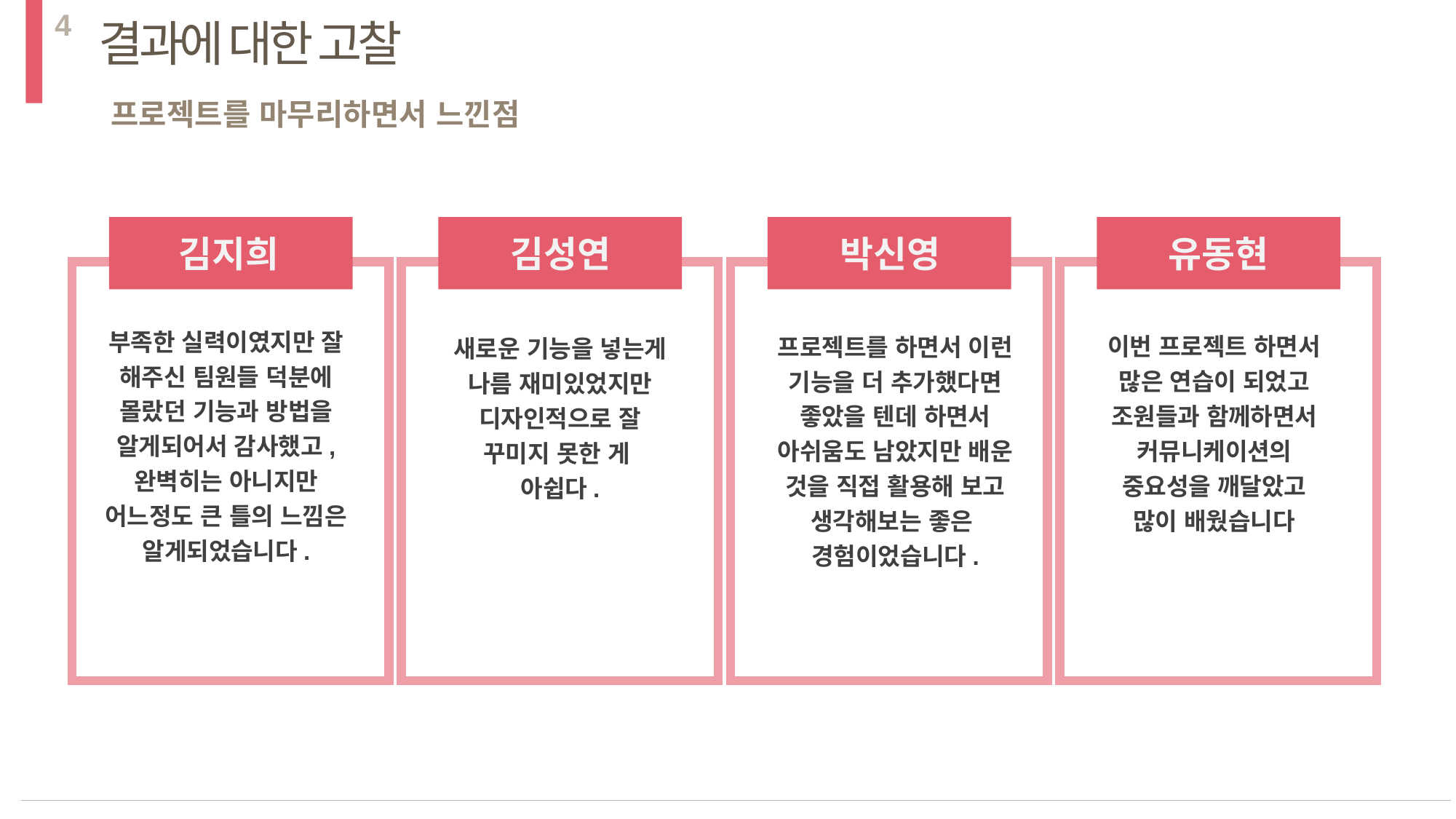

4
결과에 대한 고찰
프로젝트를 마무리하면서 느낀점

김지희
김성연
박신영
유동현

부족한 실력이였지만 잘 해주신 팀원들 덕분에 몰랐던 기능과 방법을 알게되어서 감사했고, 완벽히는 아니지만 어느정도 큰 틀의 느낌은 알게되었습니다.
프로젝트를 하면서 이런 기능을 더 추가했다면 좋았을 텐데 하면서 아쉬움도 남았지만 배운 것을 직접 활용해 보고 생각해보는 좋은
경험이었습니다.
이번 프로젝트 하면서 많은 연습이 되었고 조원들과 함께하면서 커뮤니케이션의 중요성을 깨달았고 많이 배웠습니다
새로운 기능을 넣는게 나름 재미있었지만 디자인적으로 잘 꾸미지 못한 게
아쉽다.